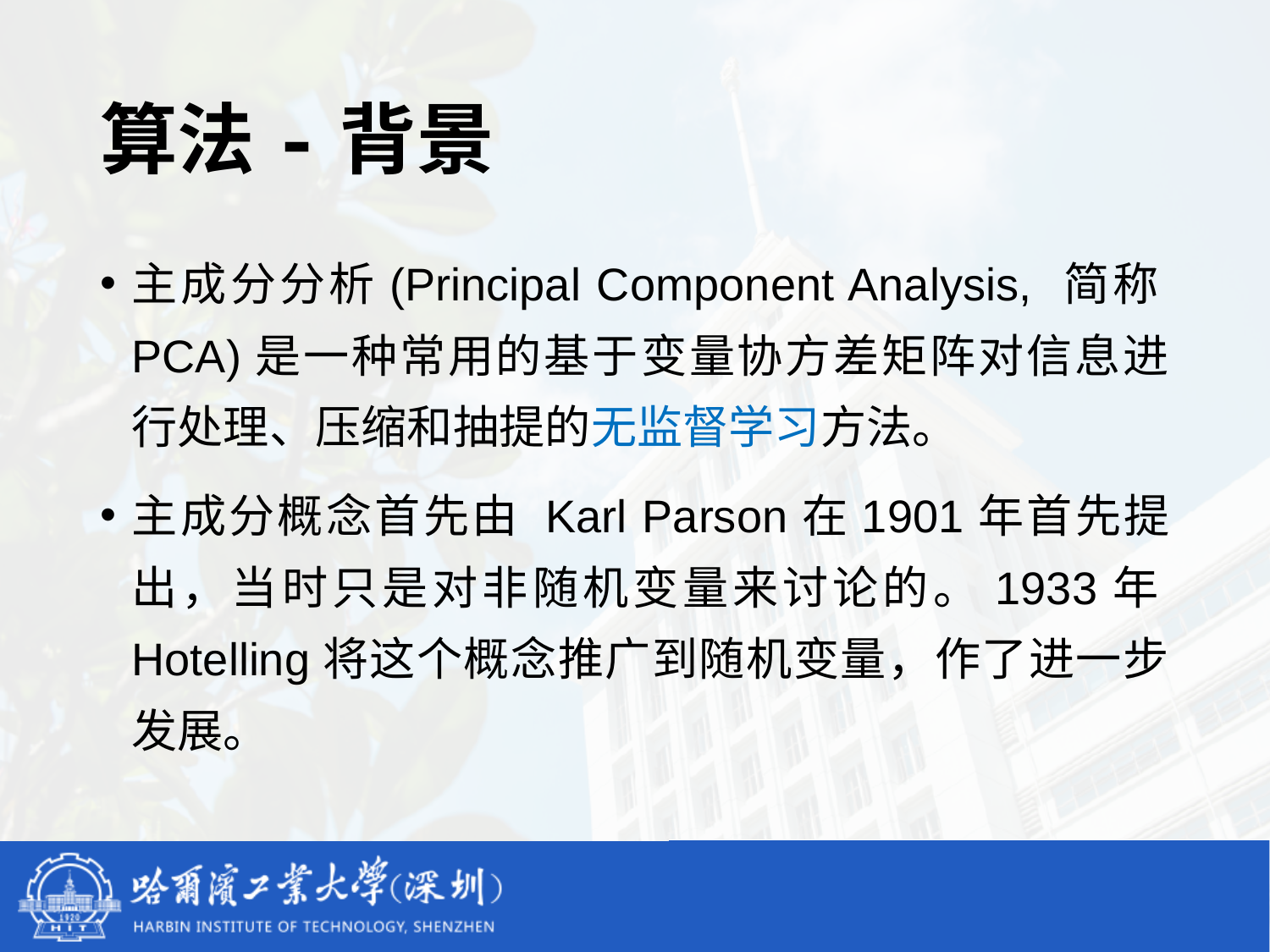

# 算法-背景
主成分分析(Principal Component Analysis, 简称PCA)是一种常用的基于变量协方差矩阵对信息进行处理、压缩和抽提的无监督学习方法。
主成分概念首先由 Karl Parson在1901年首先提出，当时只是对非随机变量来讨论的。1933年Hotelling将这个概念推广到随机变量，作了进一步发展。